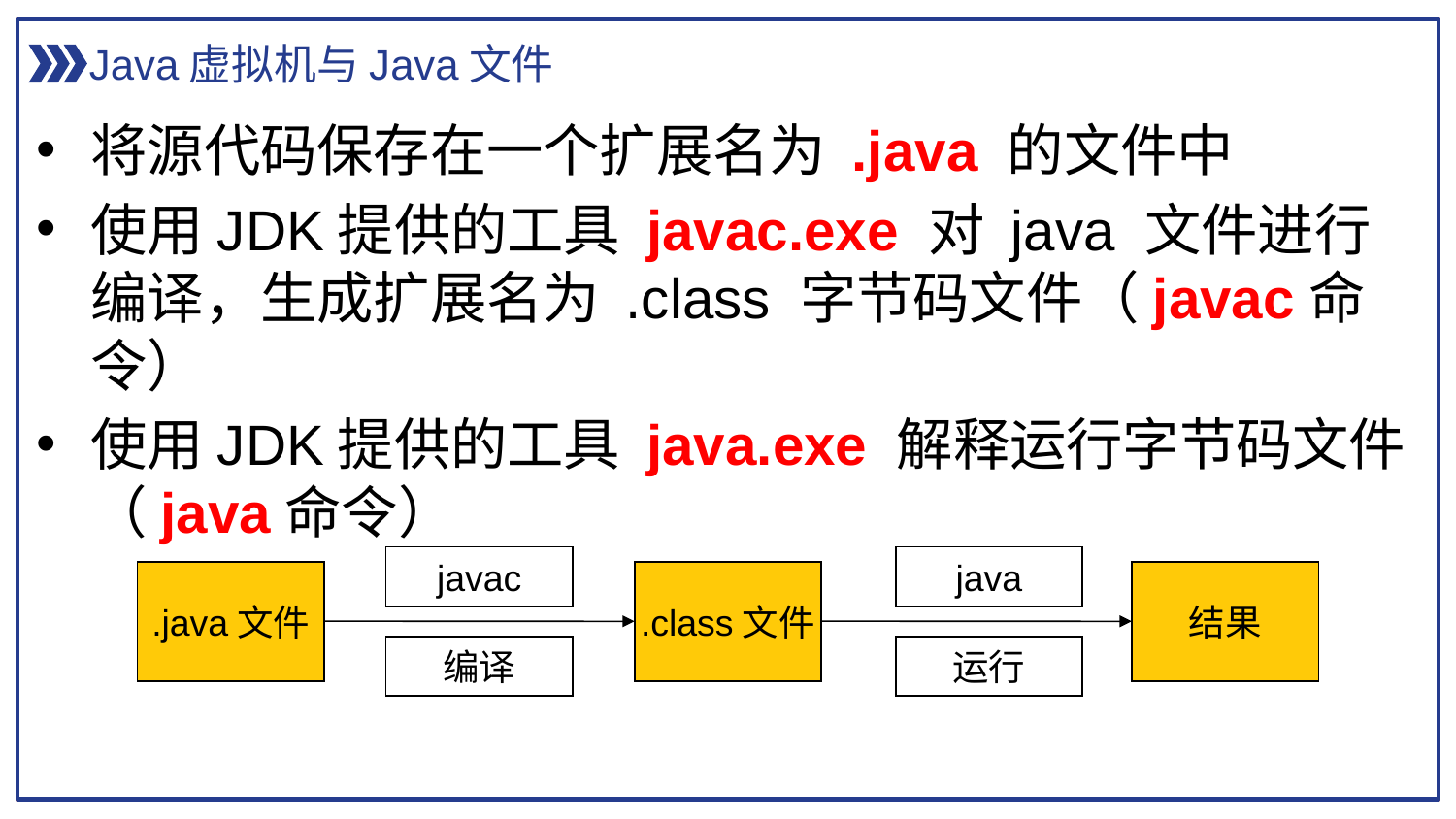

Java虚拟机与Java文件

将源代码保存在一个扩展名为 .java 的文件中
使用JDK提供的工具 javac.exe 对 java 文件进行编译，生成扩展名为 .class 字节码文件（javac命令）
使用JDK提供的工具 java.exe 解释运行字节码文件（java命令）

javac
java
.java文件
.class文件
结果

编译
运行